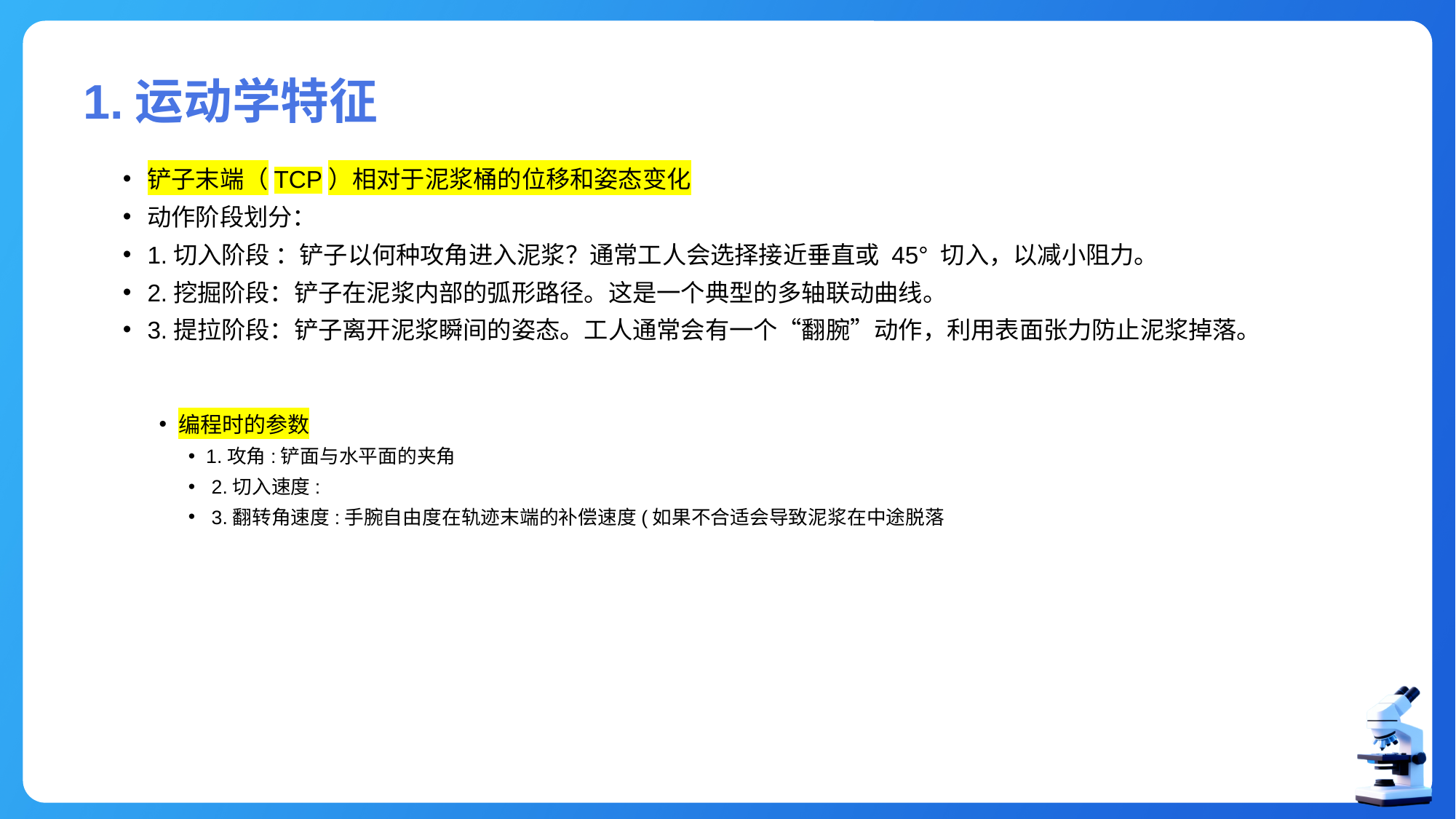

# 1.运动学特征
铲子末端（TCP）相对于泥浆桶的位移和姿态变化
动作阶段划分：
1.切入阶段 ：铲子以何种攻角进入泥浆？通常工人会选择接近垂直或 45° 切入，以减小阻力。
2.挖掘阶段：铲子在泥浆内部的弧形路径。这是一个典型的多轴联动曲线。
3.提拉阶段：铲子离开泥浆瞬间的姿态。工人通常会有一个“翻腕”动作，利用表面张力防止泥浆掉落。

编程时的参数
1.攻角:铲面与水平面的夹角
 2.切入速度:
 3.翻转角速度:手腕自由度在轨迹末端的补偿速度(如果不合适会导致泥浆在中途脱落